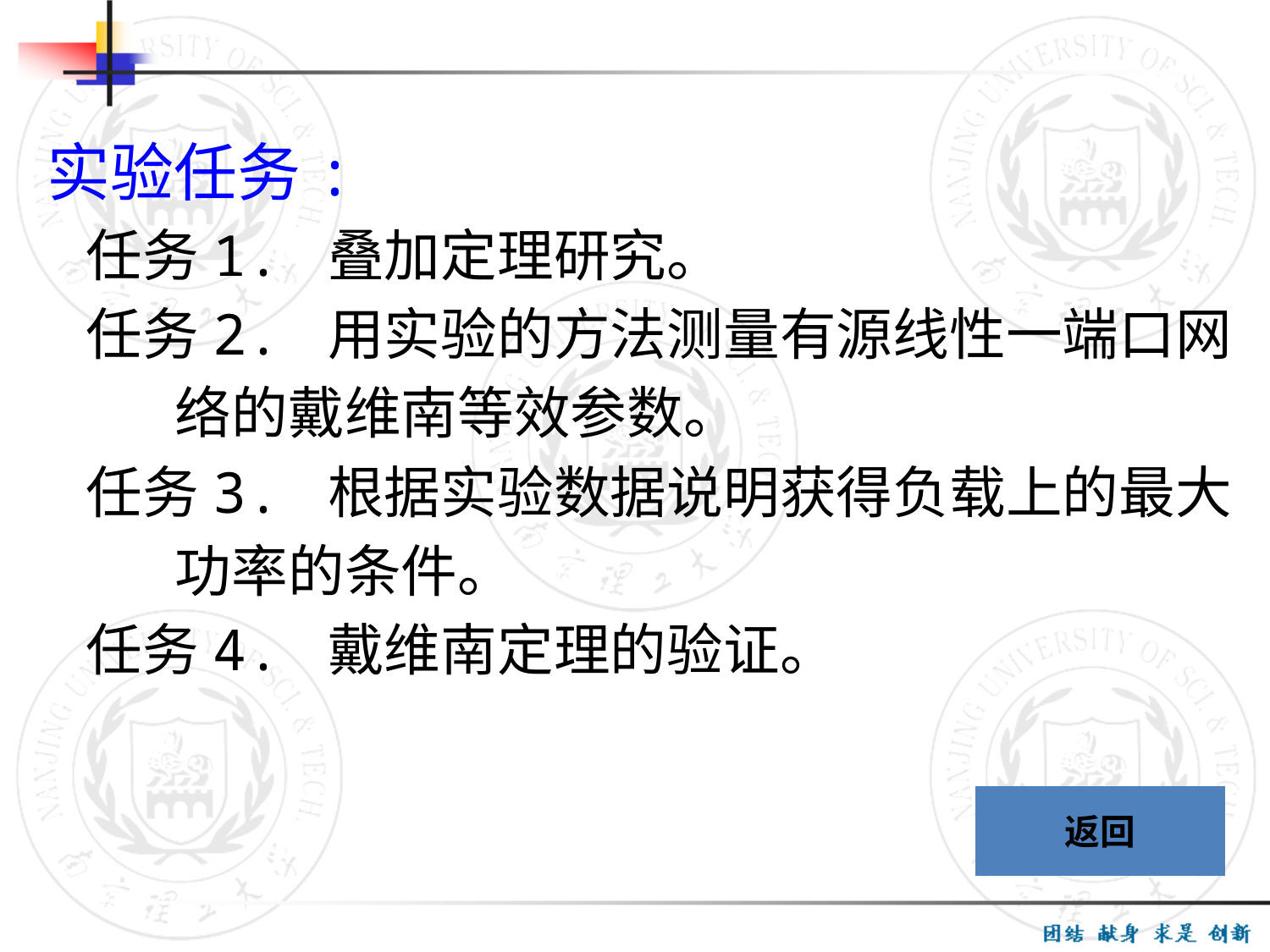

实验任务:
  任务1. 叠加定理研究。
  任务2. 用实验的方法测量有源线性一端口网
         络的戴维南等效参数。
  任务3. 根据实验数据说明获得负载上的最大
         功率的条件。
  任务4. 戴维南定理的验证。

返回